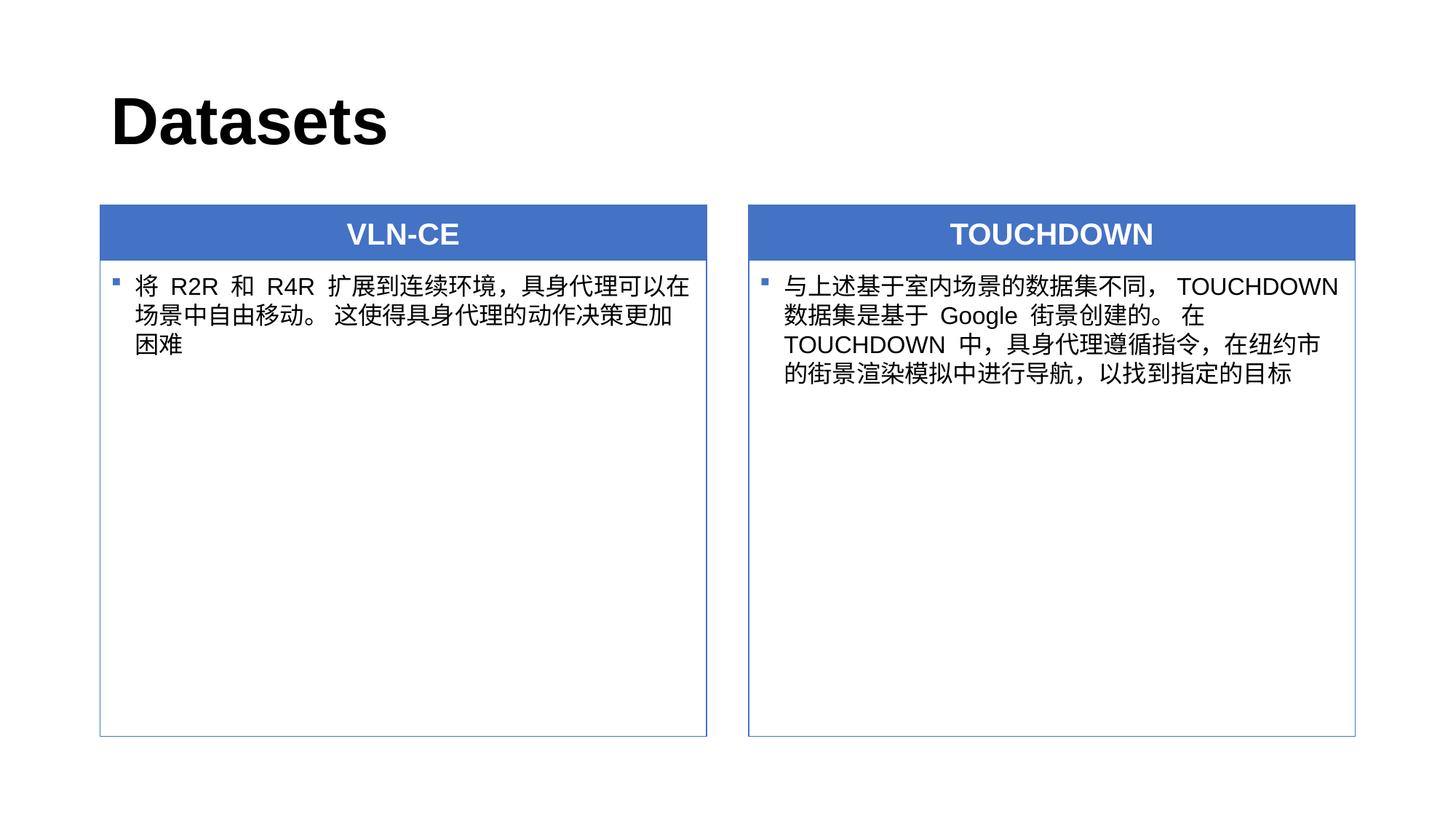

# Datasets
VLN-CE
TOUCHDOWN
将 R2R 和 R4R 扩展到连续环境，具身代理可以在场景中自由移动。 这使得具身代理的动作决策更加困难

与上述基于室内场景的数据集不同，TOUCHDOWN 数据集是基于 Google 街景创建的。 在 TOUCHDOWN 中，具身代理遵循指令，在纽约市的街景渲染模拟中进行导航，以找到指定的目标